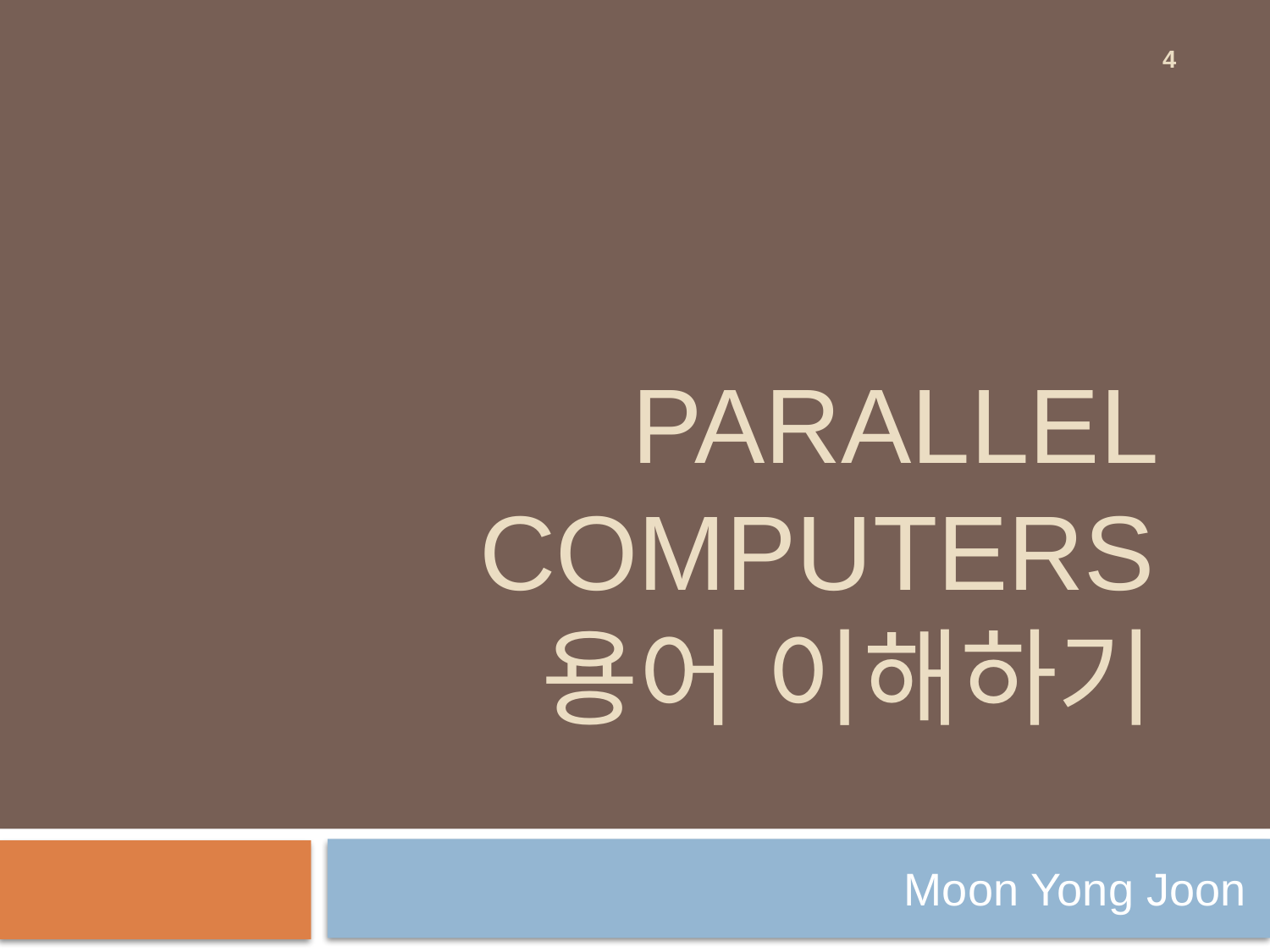

4
# Parallel computers 용어 이해하기
Moon Yong Joon